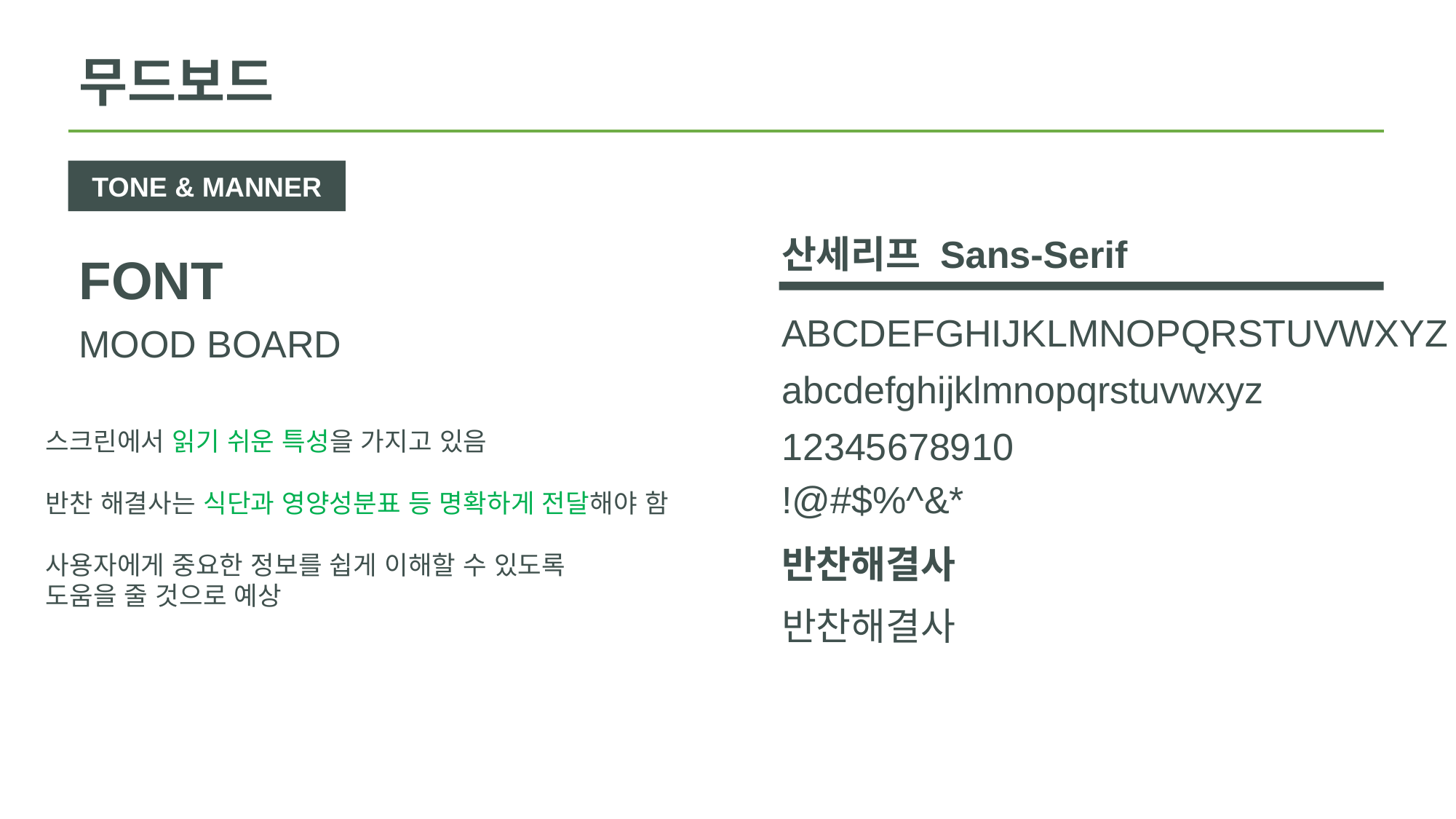

무드보드
TONE & MANNER
산세리프 Sans-Serif
FONT

ABCDEFGHIJKLMNOPQRSTUVWXYZ
MOOD BOARD
abcdefghijklmnopqrstuvwxyz
12345678910
스크린에서 읽기 쉬운 특성을 가지고 있음

반찬 해결사는 식단과 영양성분표 등 명확하게 전달해야 함

사용자에게 중요한 정보를 쉽게 이해할 수 있도록
도움을 줄 것으로 예상
!@#$%^&*
반찬해결사
반찬해결사